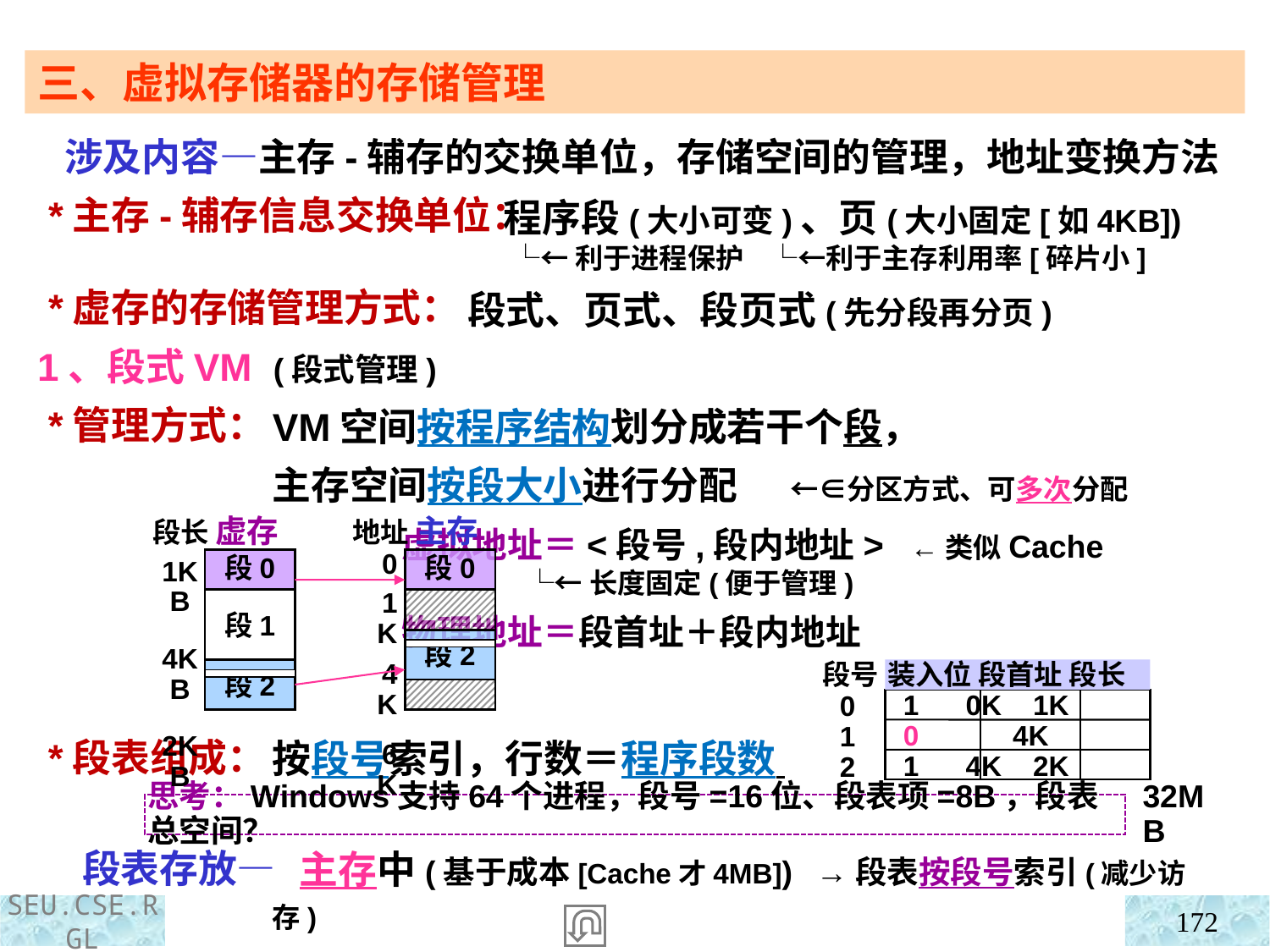

三、虚拟存储器的存储管理
  涉及内容—主存-辅存的交换单位，存储空间的管理，地址变换方法
 *主存-辅存信息交换单位：

 *虚存的存储管理方式：
   程序段(大小可变)、页(大小固定[如4KB])
       └←利于进程保护    └←利于主存利用率[碎片小]
段式、页式、段页式(先分段再分页)
1、段式VM  (段式管理)
 *管理方式：

 *段表组成：

    段表存放—
VM空间按程序结构划分成若干个段，
主存空间按段大小进行分配      ←∈分区方式、可多次分配
               虚拟地址＝<段号,段内地址>   ←类似Cache
                                        └←长度固定(便于管理)
               物理地址＝段首址＋段内地址

按段号索引，行数＝程序段数

  主存中(基于成本[Cache才4MB])   →段表按段号索引(减少访存)
段长 虚存
地址 主存
段0
0
1K
4K
6K
段0
1KB

4KB

2KB
段1

段2

段2

段号
装入位 段首址 段长
0
1
2
  1      0K    1K
  0            4K
  1      4K    2K
思考：Windows支持64个进程，段号=16位、段表项=8B，段表总空间？
32MB
172